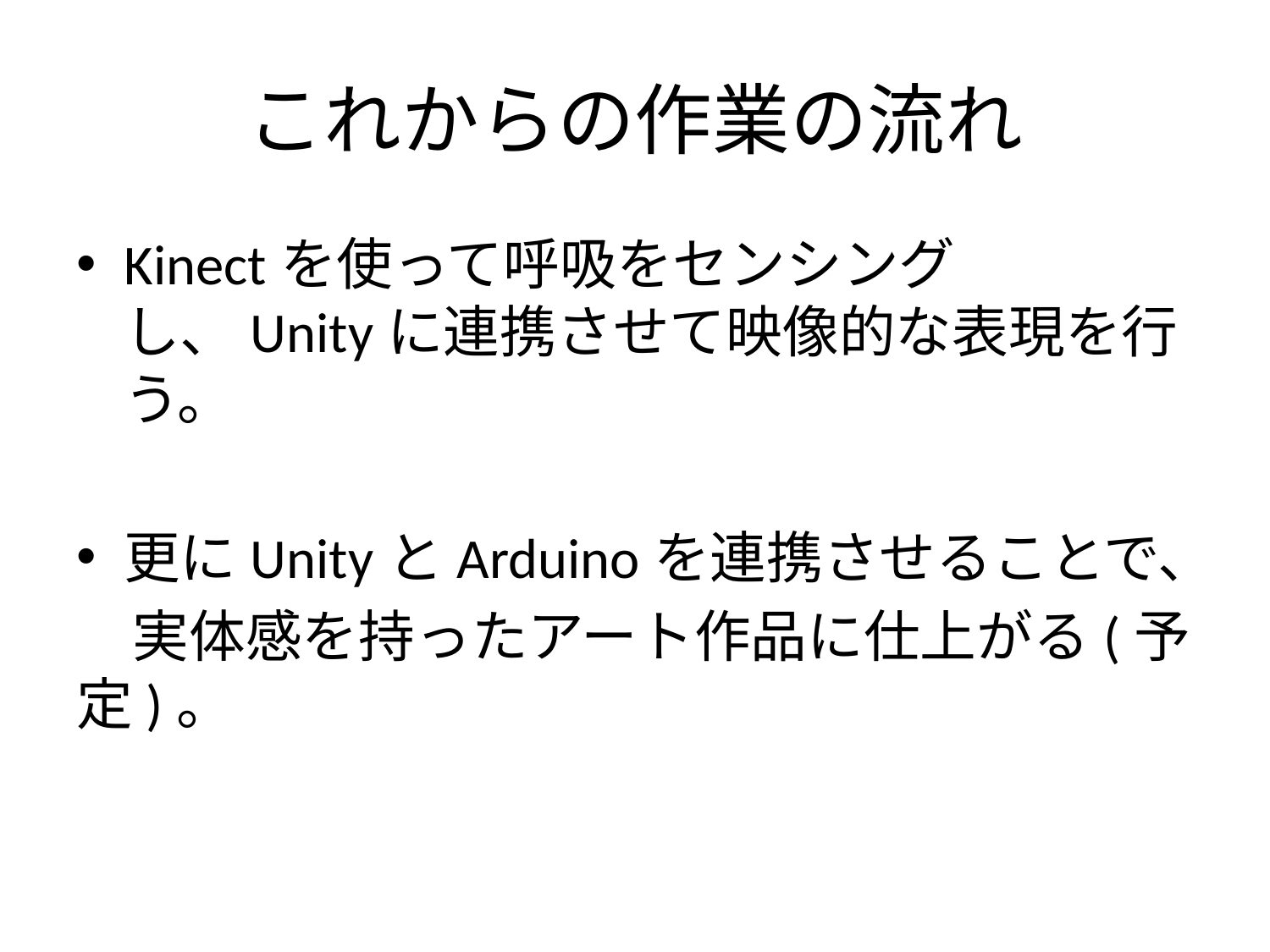

# これからの作業の流れ
Kinectを使って呼吸をセンシングし、Unityに連携させて映像的な表現を行う。

更にUnityとArduinoを連携させることで、
　実体感を持ったアート作品に仕上がる(予定)。